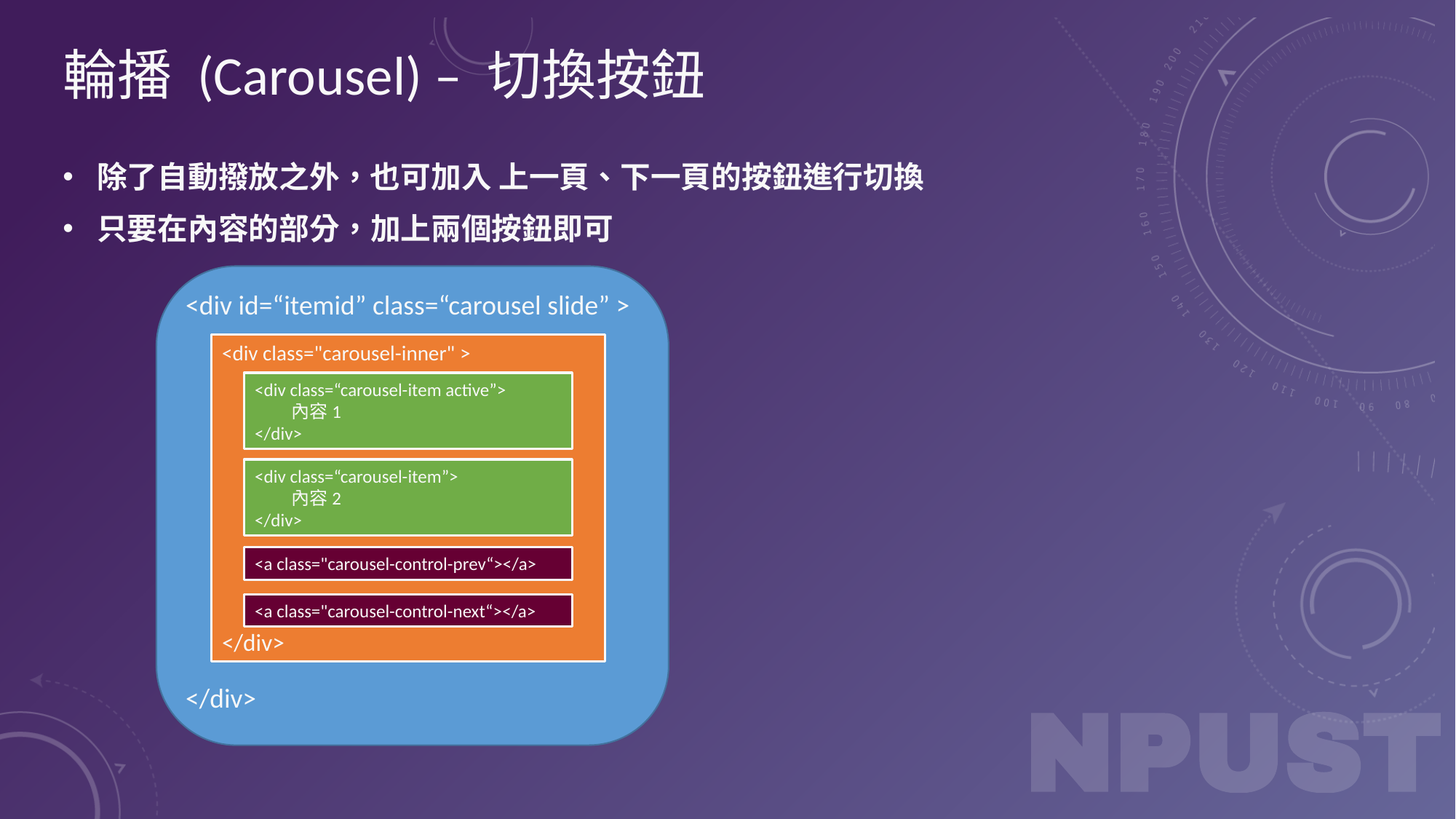

# 輪播 (Carousel) – 切換按鈕
除了自動撥放之外，也可加入 上一頁、下一頁的按鈕進行切換
只要在內容的部分，加上兩個按鈕即可

<div id=“itemid” class=“carousel slide” >

</div>
<div class="carousel-inner" >

</div>
<div class=“carousel-item active”>
        內容1
</div>
<div class=“carousel-item”>
        內容2
</div>
<a class="carousel-control-prev“></a>
<a class="carousel-control-next“></a>